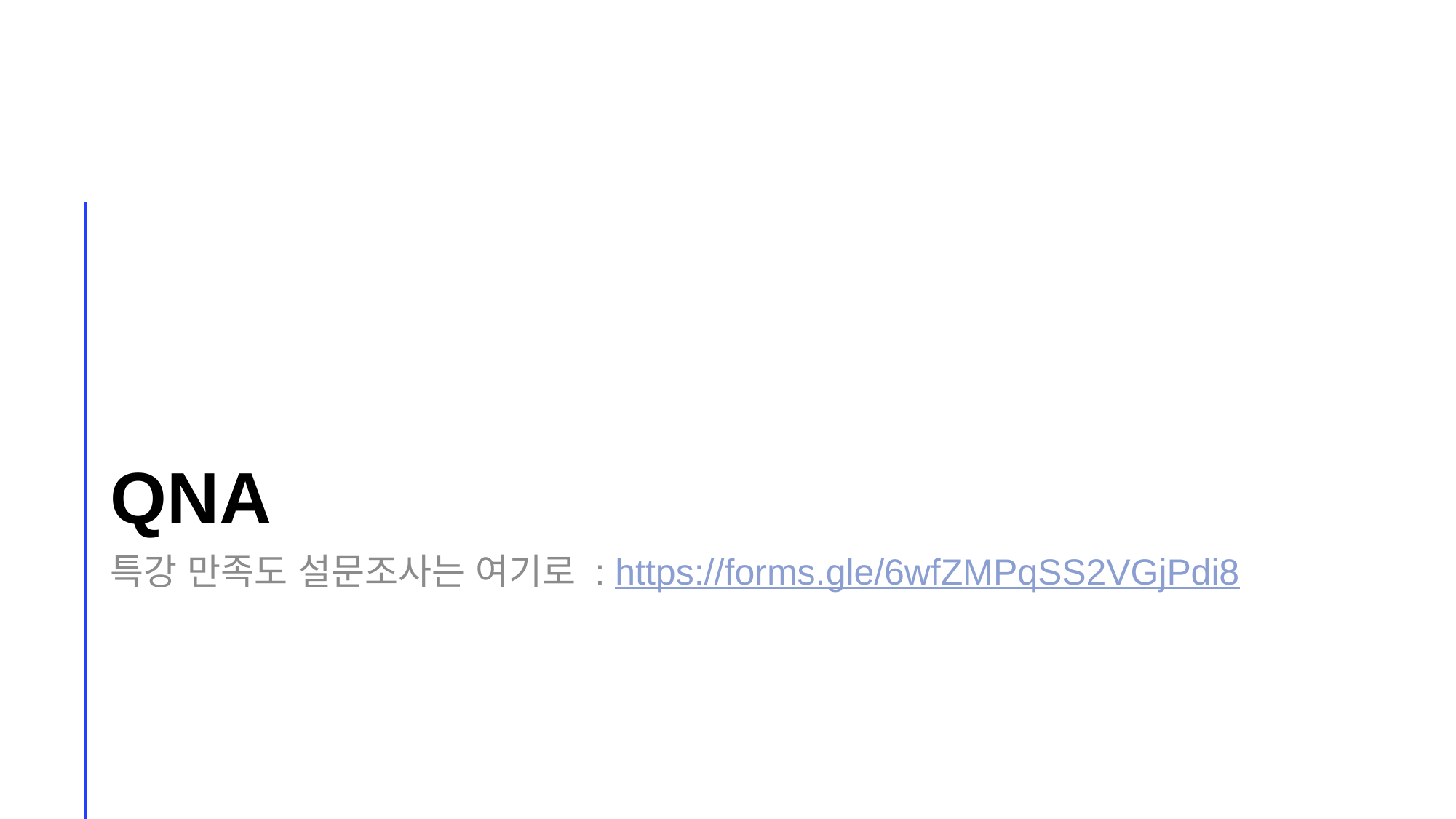

# Qna
특강 만족도 설문조사는 여기로 : https://forms.gle/6wfZMPqSS2VGjPdi8